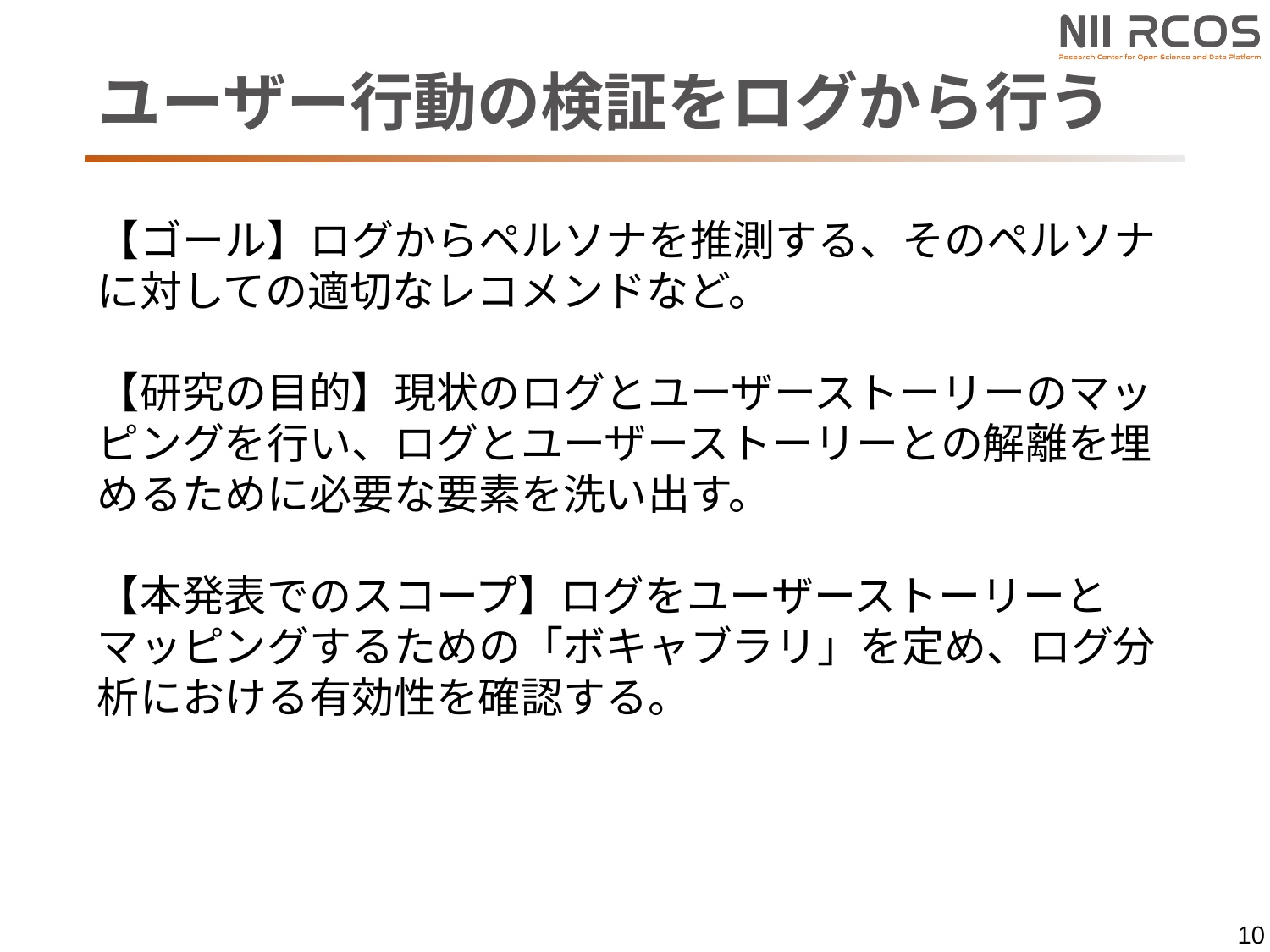

# ユーザー行動の検証をログから行う
【ゴール】ログからペルソナを推測する、そのペルソナに対しての適切なレコメンドなど。

【研究の目的】現状のログとユーザーストーリーのマッピングを行い、ログとユーザーストーリーとの解離を埋めるために必要な要素を洗い出す。

【本発表でのスコープ】ログをユーザーストーリーとマッピングするための「ボキャブラリ」を定め、ログ分析における有効性を確認する。
10